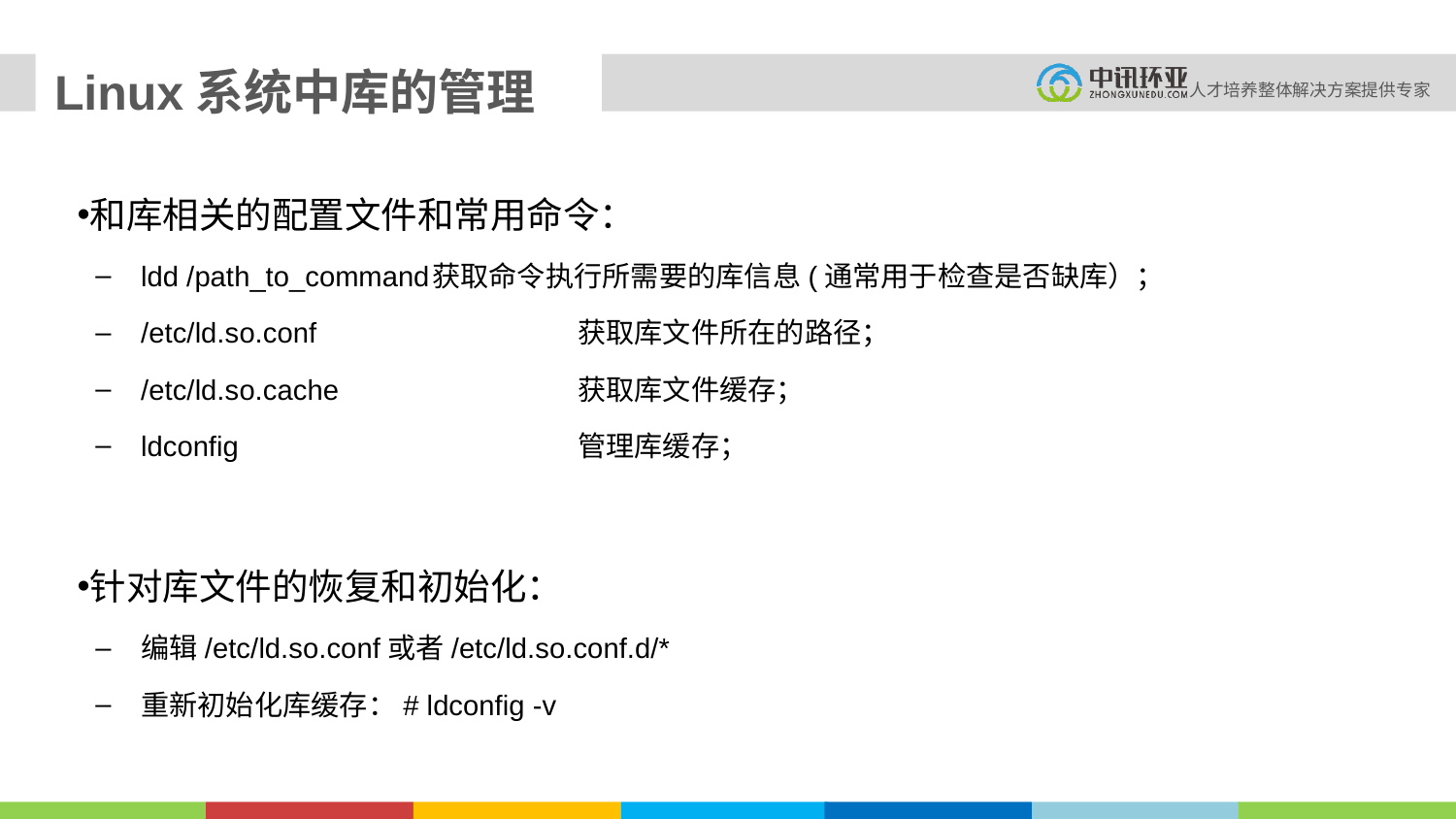

# Linux系统中库的管理
和库相关的配置文件和常用命令：
ldd /path_to_command	获取命令执行所需要的库信息(通常用于检查是否缺库）；
/etc/ld.so.conf		获取库文件所在的路径；
/etc/ld.so.cache		获取库文件缓存；
ldconfig			管理库缓存；

针对库文件的恢复和初始化：
编辑/etc/ld.so.conf或者/etc/ld.so.conf.d/*
重新初始化库缓存：# ldconfig -v